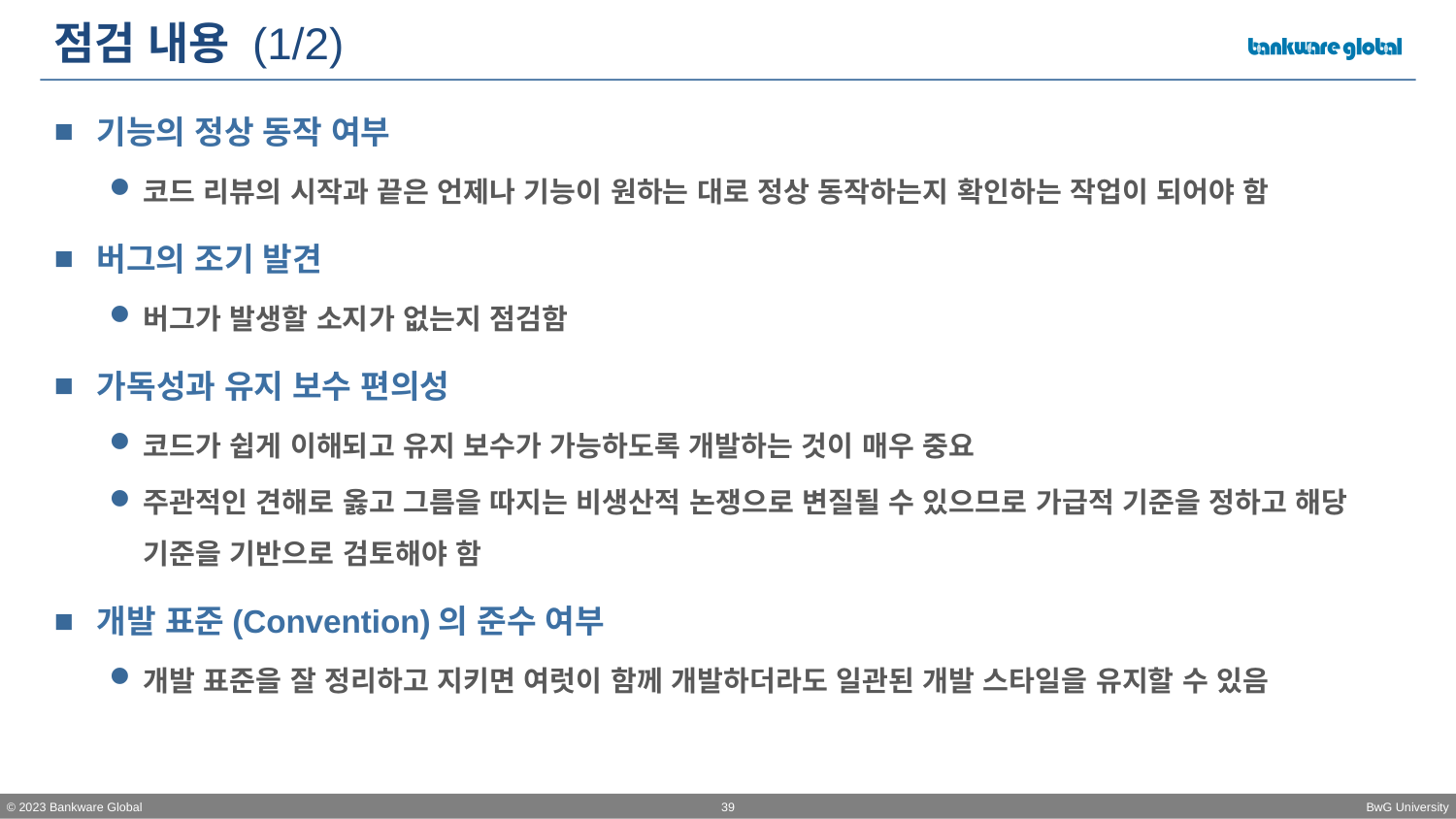

# 점검 내용 (1/2)
기능의 정상 동작 여부
코드 리뷰의 시작과 끝은 언제나 기능이 원하는 대로 정상 동작하는지 확인하는 작업이 되어야 함
버그의 조기 발견
버그가 발생할 소지가 없는지 점검함
가독성과 유지 보수 편의성
코드가 쉽게 이해되고 유지 보수가 가능하도록 개발하는 것이 매우 중요
주관적인 견해로 옳고 그름을 따지는 비생산적 논쟁으로 변질될 수 있으므로 가급적 기준을 정하고 해당 기준을 기반으로 검토해야 함
개발 표준(Convention)의 준수 여부
개발 표준을 잘 정리하고 지키면 여럿이 함께 개발하더라도 일관된 개발 스타일을 유지할 수 있음
39